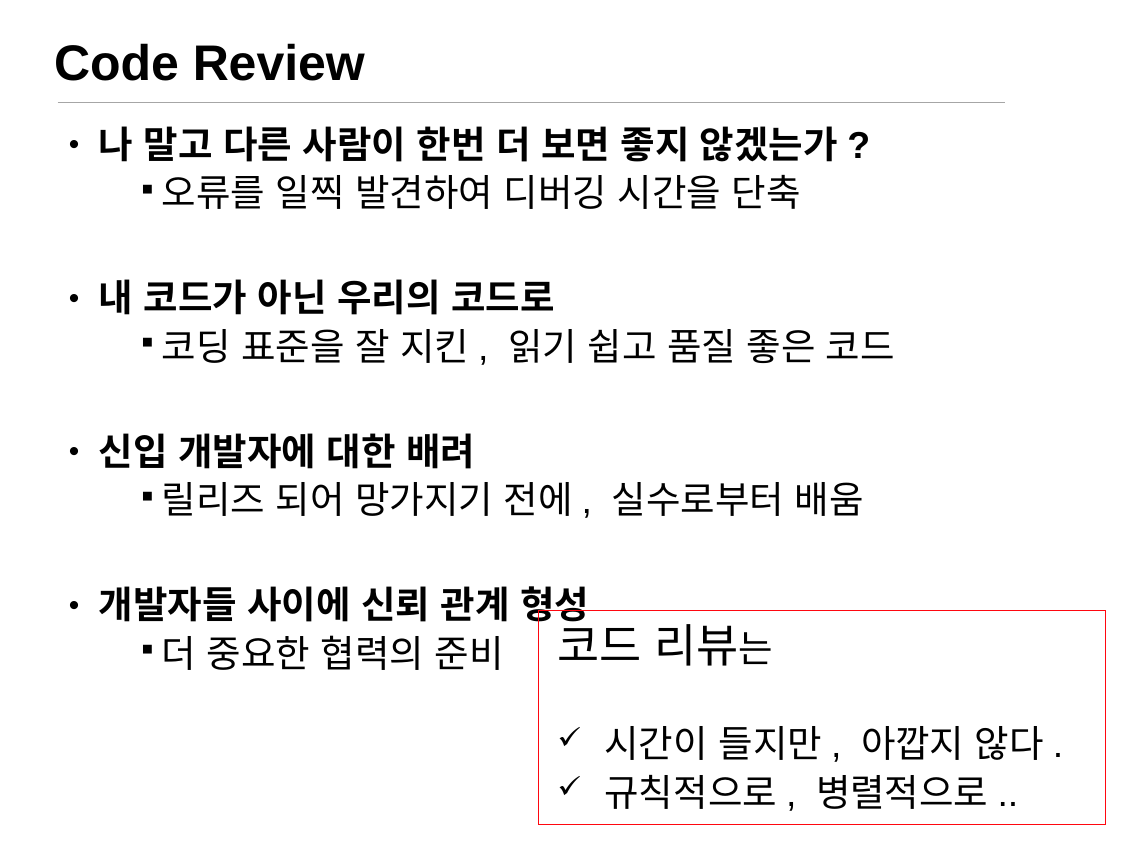

# Code Review
 나 말고 다른 사람이 한번 더 보면 좋지 않겠는가?
오류를 일찍 발견하여 디버깅 시간을 단축

 내 코드가 아닌 우리의 코드로
코딩 표준을 잘 지킨, 읽기 쉽고 품질 좋은 코드

 신입 개발자에 대한 배려
릴리즈 되어 망가지기 전에, 실수로부터 배움

 개발자들 사이에 신뢰 관계 형성
더 중요한 협력의 준비
코드 리뷰는
시간이 들지만, 아깝지 않다.
규칙적으로, 병렬적으로..